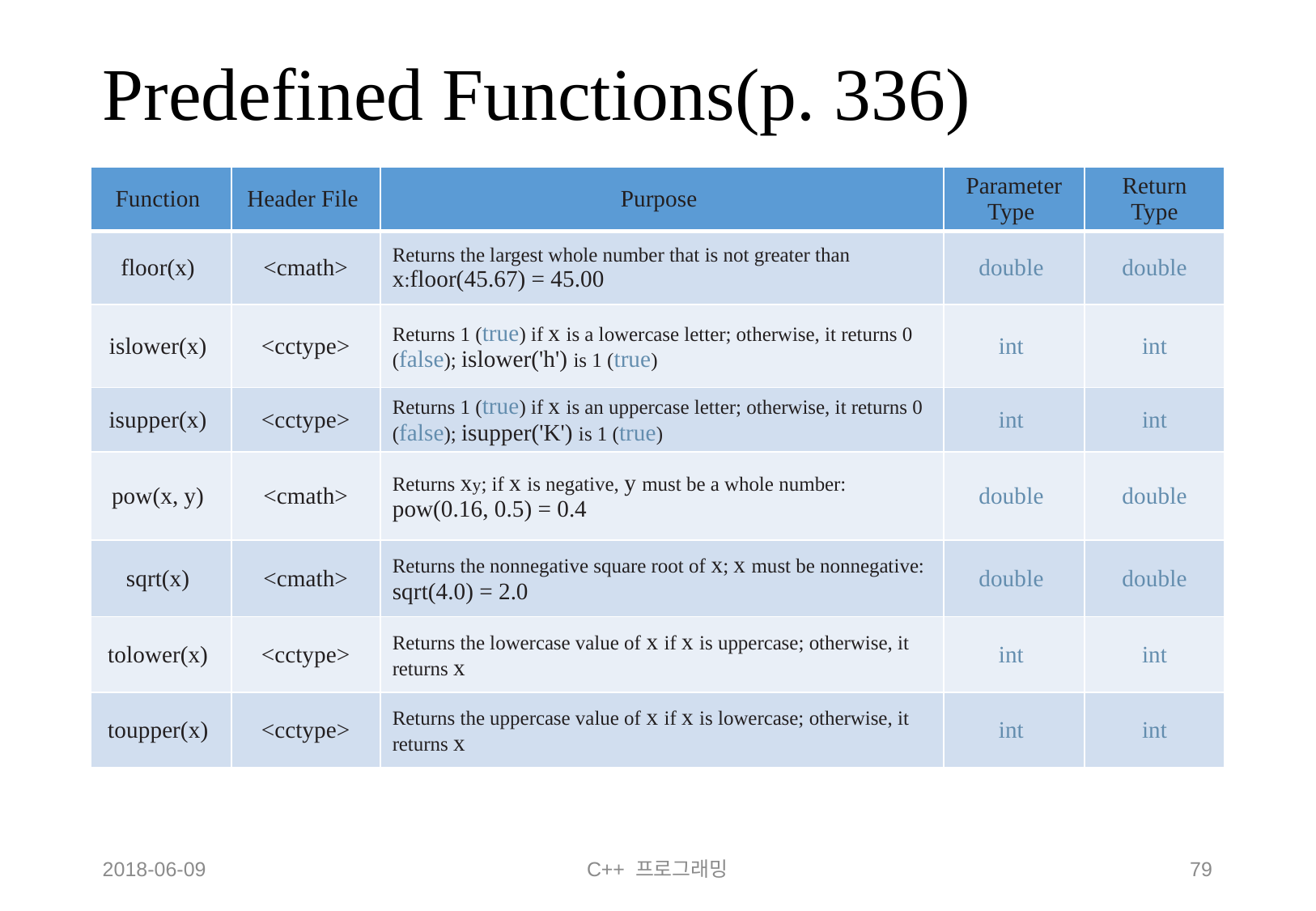

# Predefined Functions(p. 336)
| Function | Header File | Purpose | Parameter Type | Return Type |
| --- | --- | --- | --- | --- |
| floor(x) | <cmath> | Returns the largest whole number that is not greater than x:floor(45.67) = 45.00 | double | double |
| islower(x) | <cctype> | Returns 1 (true) if x is a lowercase letter; otherwise, it returns 0 (false); islower('h') is 1 (true) | int | int |
| isupper(x) | <cctype> | Returns 1 (true) if x is an uppercase letter; otherwise, it returns 0 (false); isupper('K') is 1 (true) | int | int |
| pow(x, y) | <cmath> | Returns xy; if x is negative, y must be a whole number: pow(0.16, 0.5) = 0.4 | double | double |
| sqrt(x) | <cmath> | Returns the nonnegative square root of x; x must be nonnegative: sqrt(4.0) = 2.0 | double | double |
| tolower(x) | <cctype> | Returns the lowercase value of x if x is uppercase; otherwise, it returns x | int | int |
| toupper(x) | <cctype> | Returns the uppercase value of x if x is lowercase; otherwise, it returns x | int | int |
2018-06-09
C++ 프로그래밍
79